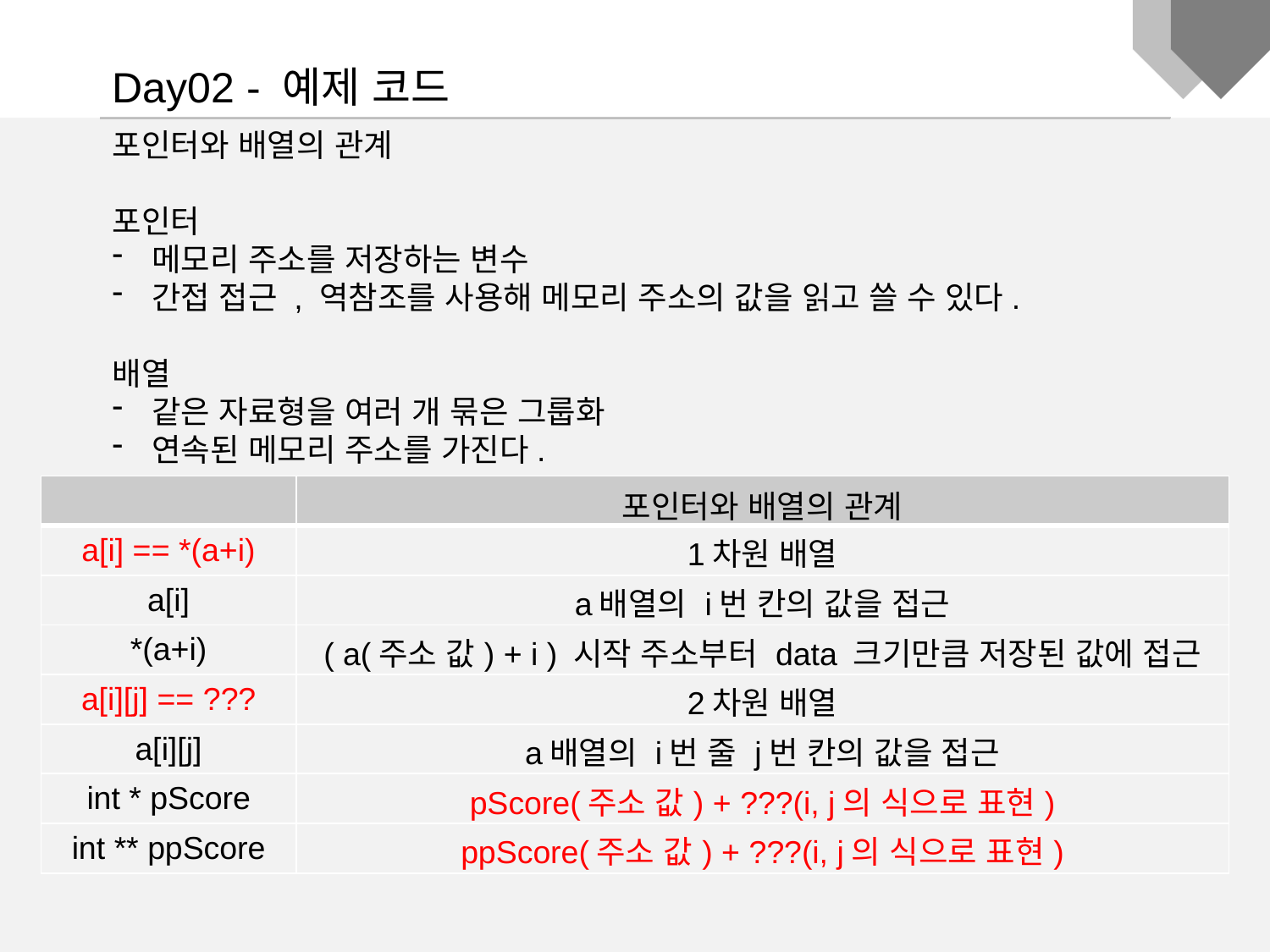

Day02 - 예제 코드
포인터와 배열의 관계

포인터
메모리 주소를 저장하는 변수
간접 접근 , 역참조를 사용해 메모리 주소의 값을 읽고 쓸 수 있다.

배열
같은 자료형을 여러 개 묶은 그룹화
연속된 메모리 주소를 가진다.
|  | 포인터와 배열의 관계 |
| --- | --- |
| a[i] == \*(a+i) | 1차원 배열 |
| a[i] | a배열의 i번 칸의 값을 접근 |
| \*(a+i) | ( a(주소 값) + i ) 시작 주소부터 data 크기만큼 저장된 값에 접근 |
| a[i][j] == ??? | 2차원 배열 |
| a[i][j] | a배열의 i번 줄 j번 칸의 값을 접근 |
| int \* pScore | pScore(주소 값) + ???(i, j의 식으로 표현) |
| int \*\* ppScore | ppScore(주소 값) + ???(i, j의 식으로 표현) |